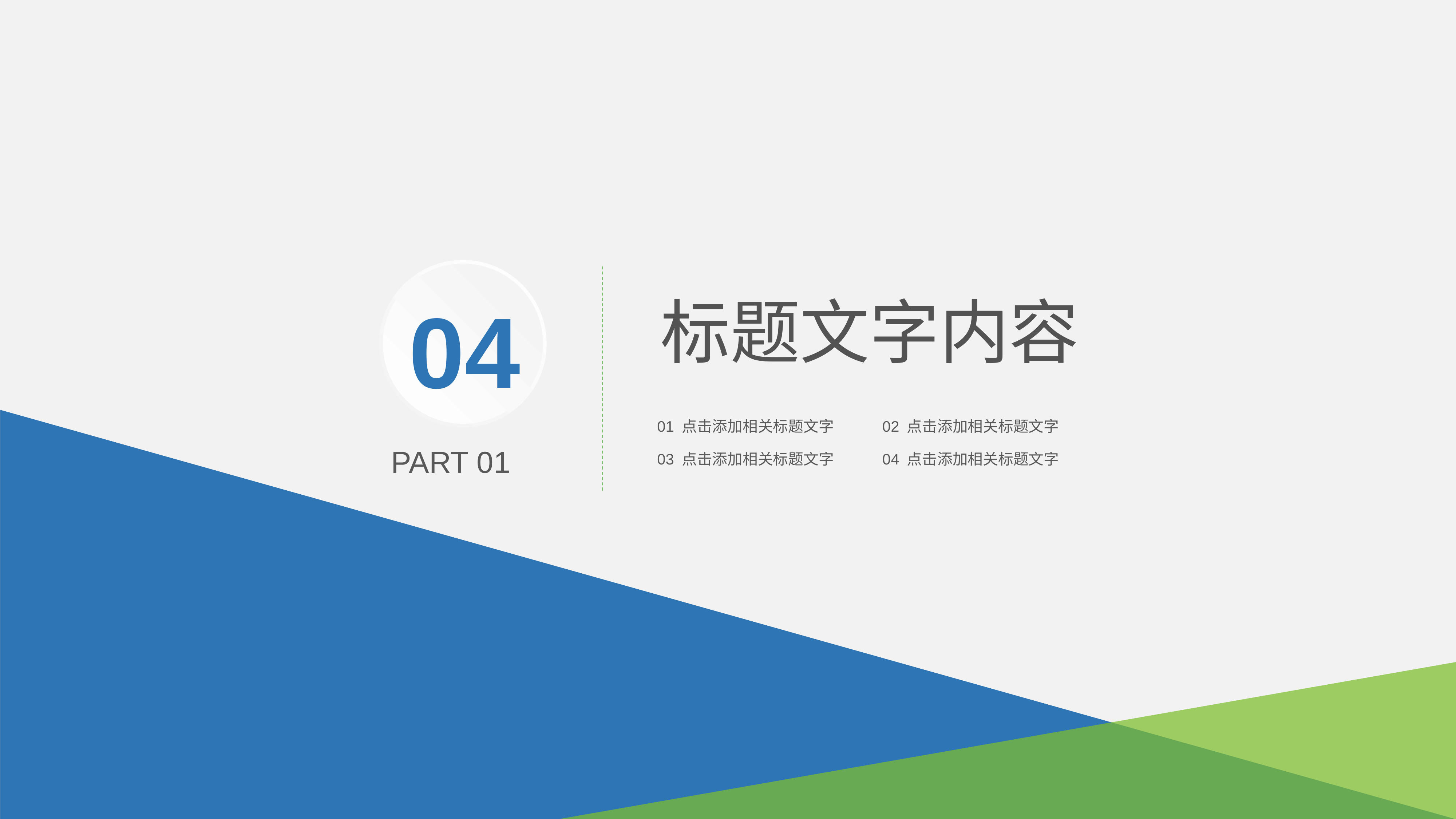

04
PART 01

 标题文字内容

01 点击添加相关标题文字
02 点击添加相关标题文字
03 点击添加相关标题文字
04 点击添加相关标题文字